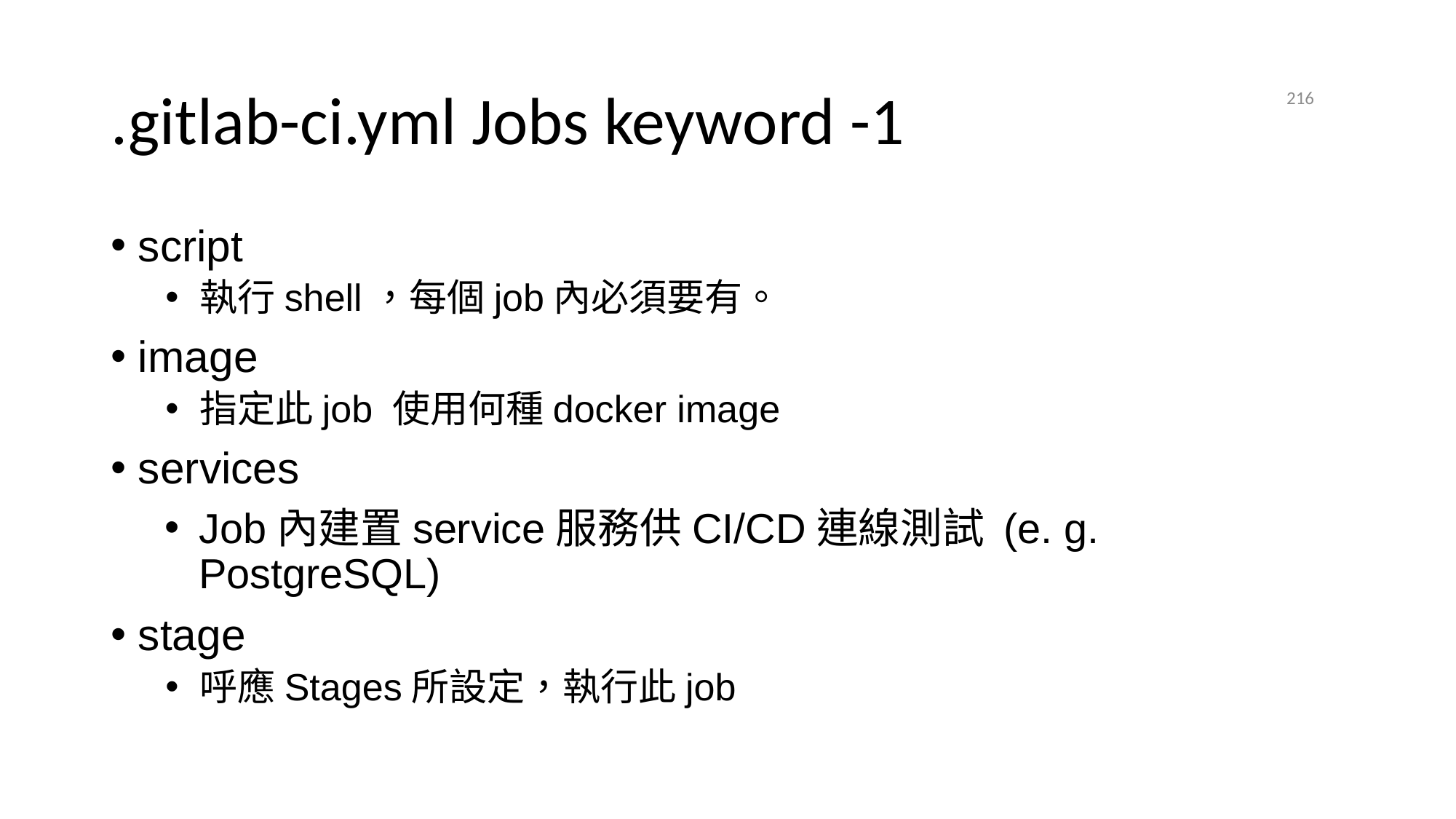

# .gitlab-ci.yml Jobs keyword -1
216
2021/4/21
script
執行shell，每個job內必須要有。
image
指定此job 使用何種docker image
services
Job內建置service服務供CI/CD連線測試 (e. g. PostgreSQL)
stage
呼應Stages所設定，執行此job